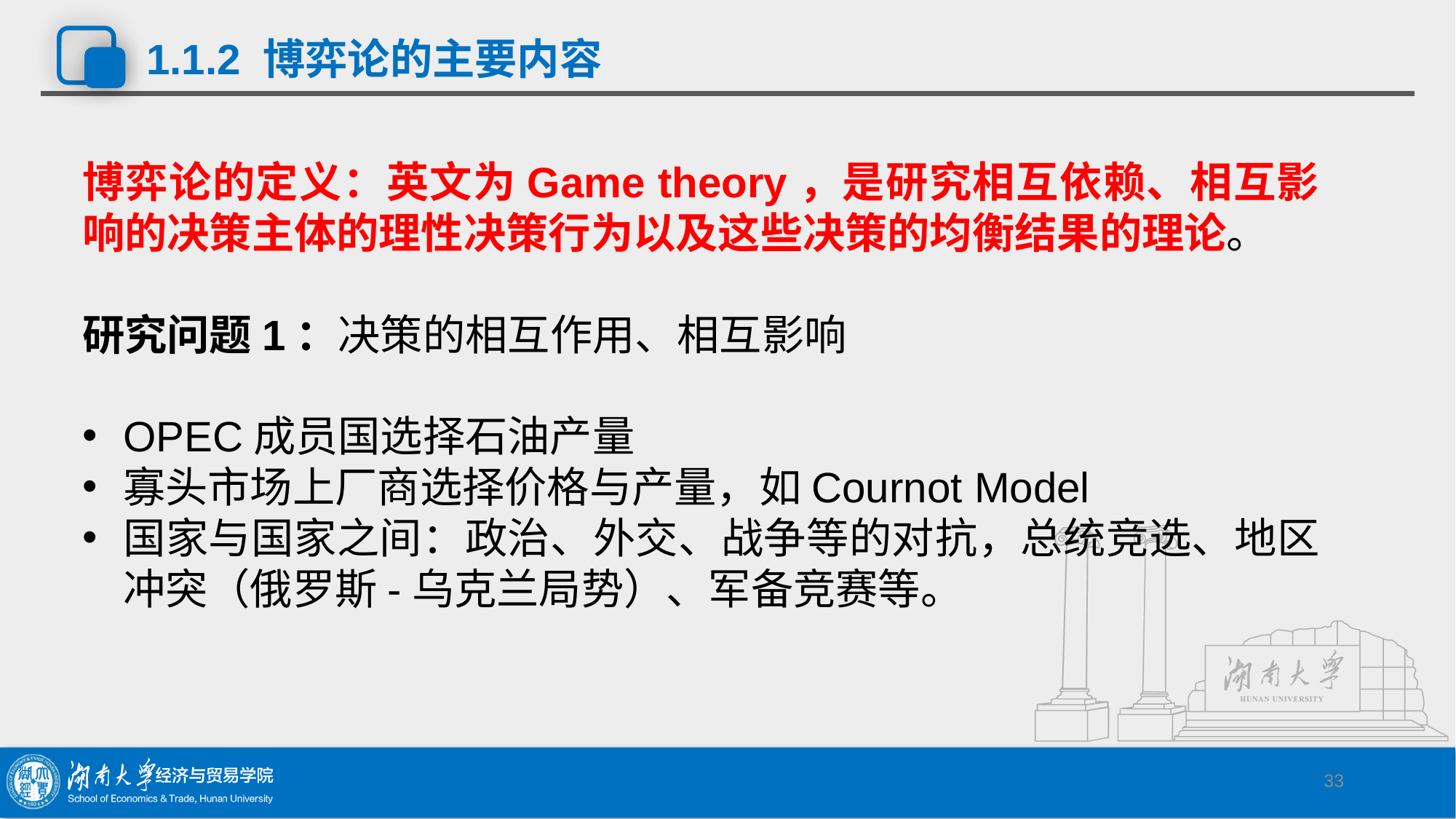

# 1.1.2 博弈论的主要内容
博弈论的定义：英文为Game theory，是研究相互依赖、相互影响的决策主体的理性决策行为以及这些决策的均衡结果的理论。

研究问题1：决策的相互作用、相互影响

OPEC成员国选择石油产量
寡头市场上厂商选择价格与产量，如Cournot Model
国家与国家之间：政治、外交、战争等的对抗，总统竞选、地区冲突（俄罗斯-乌克兰局势）、军备竞赛等。